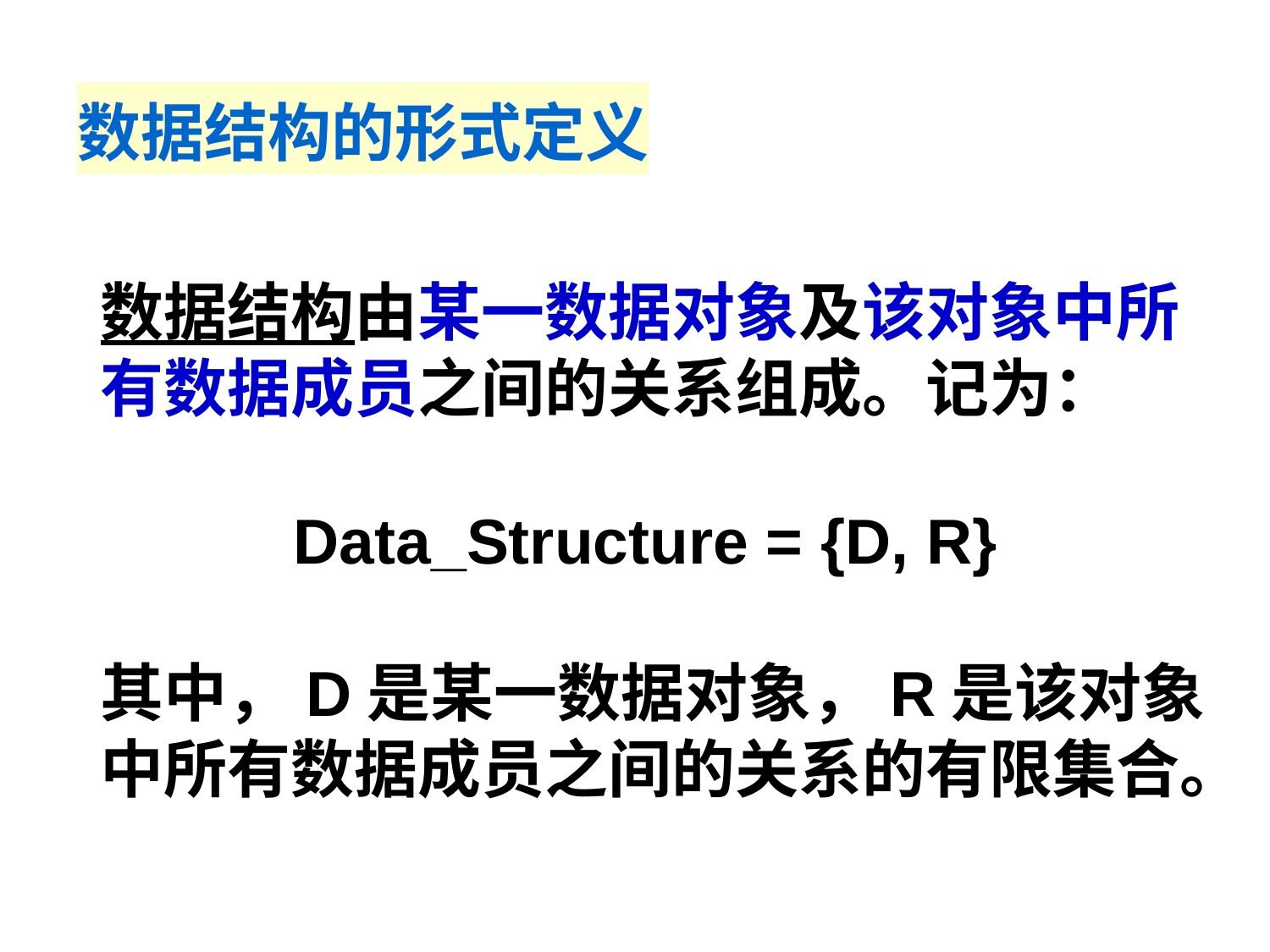

数据结构的形式定义
数据结构由某一数据对象及该对象中所有数据成员之间的关系组成。记为：

           Data_Structure = {D, R}

其中，D是某一数据对象，R是该对象中所有数据成员之间的关系的有限集合。